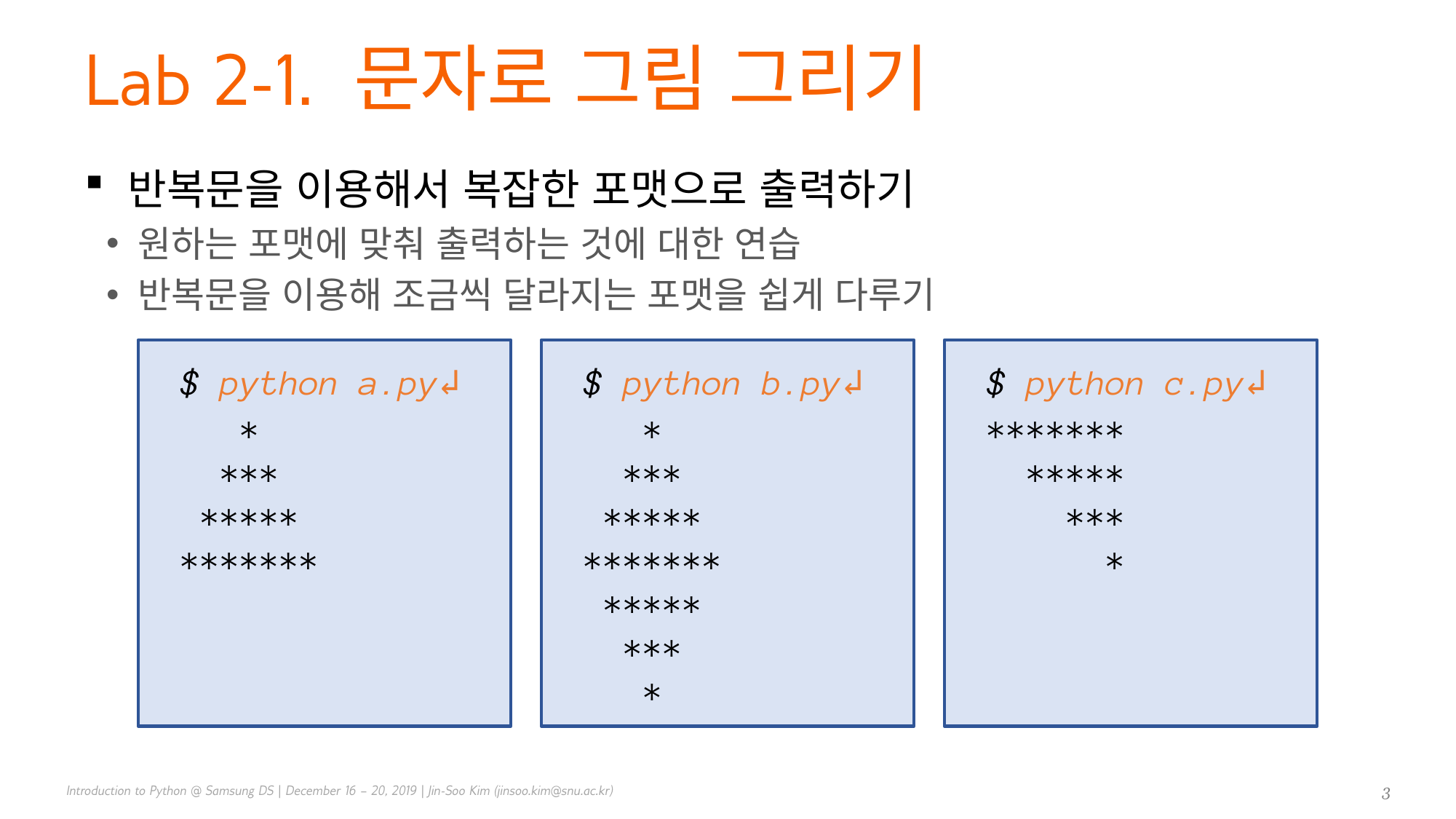

# Lab 2-1. 문자로 그림 그리기
반복문을 이용해서 복잡한 포맷으로 출력하기
원하는 포맷에 맞춰 출력하는 것에 대한 연습
반복문을 이용해 조금씩 달라지는 포맷을 쉽게 다루기
$ python a.py↲
   *
  ***
 *****
*******

$ python b.py↲
   *
  ***
 *****
*******
 *****
  ***
   *
$ python c.py↲
*******
  *****
    ***
      *